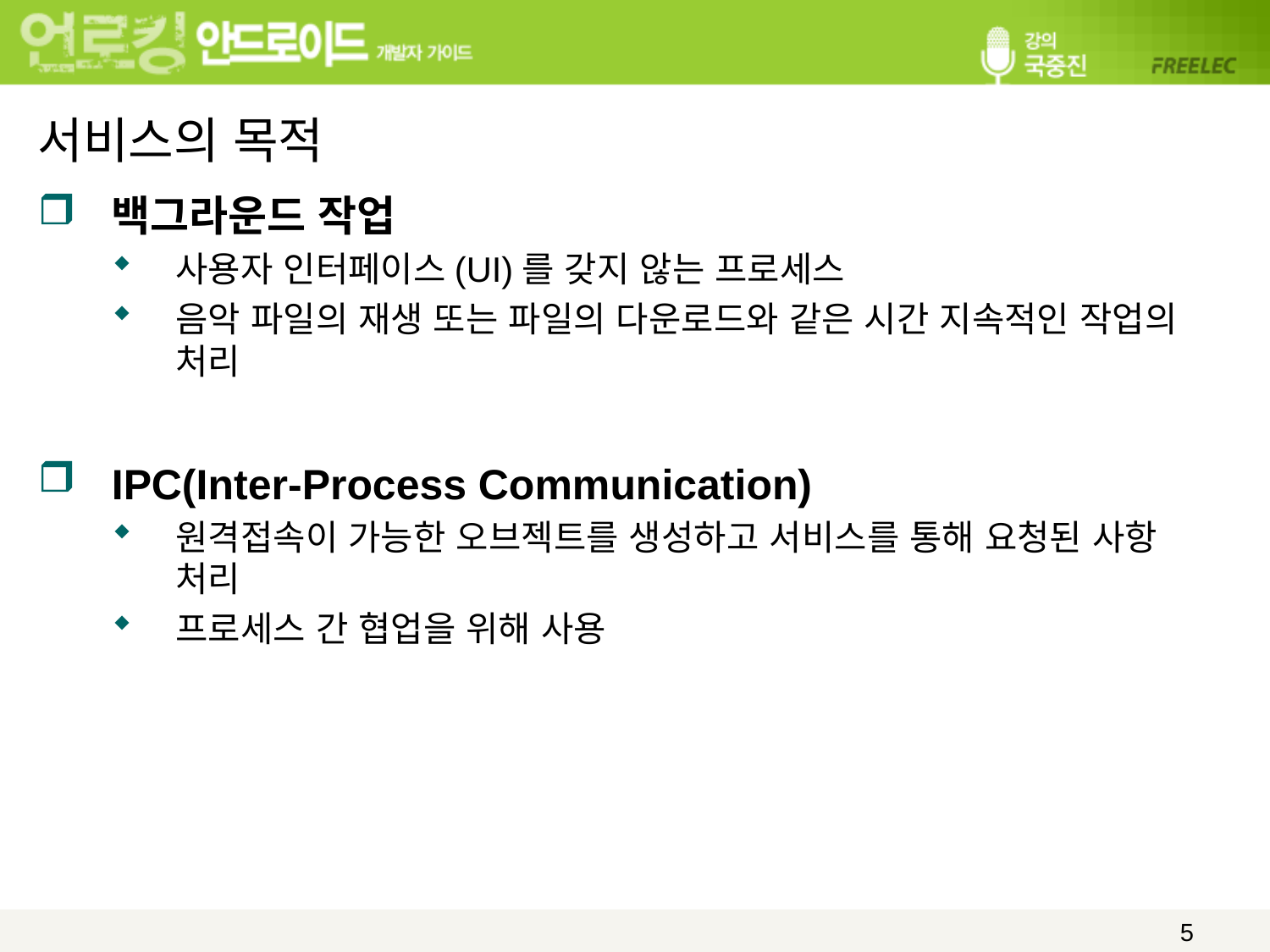

# 서비스의 목적
백그라운드 작업
사용자 인터페이스(UI)를 갖지 않는 프로세스
음악 파일의 재생 또는 파일의 다운로드와 같은 시간 지속적인 작업의 처리

IPC(Inter-Process Communication)
원격접속이 가능한 오브젝트를 생성하고 서비스를 통해 요청된 사항 처리
프로세스 간 협업을 위해 사용
5